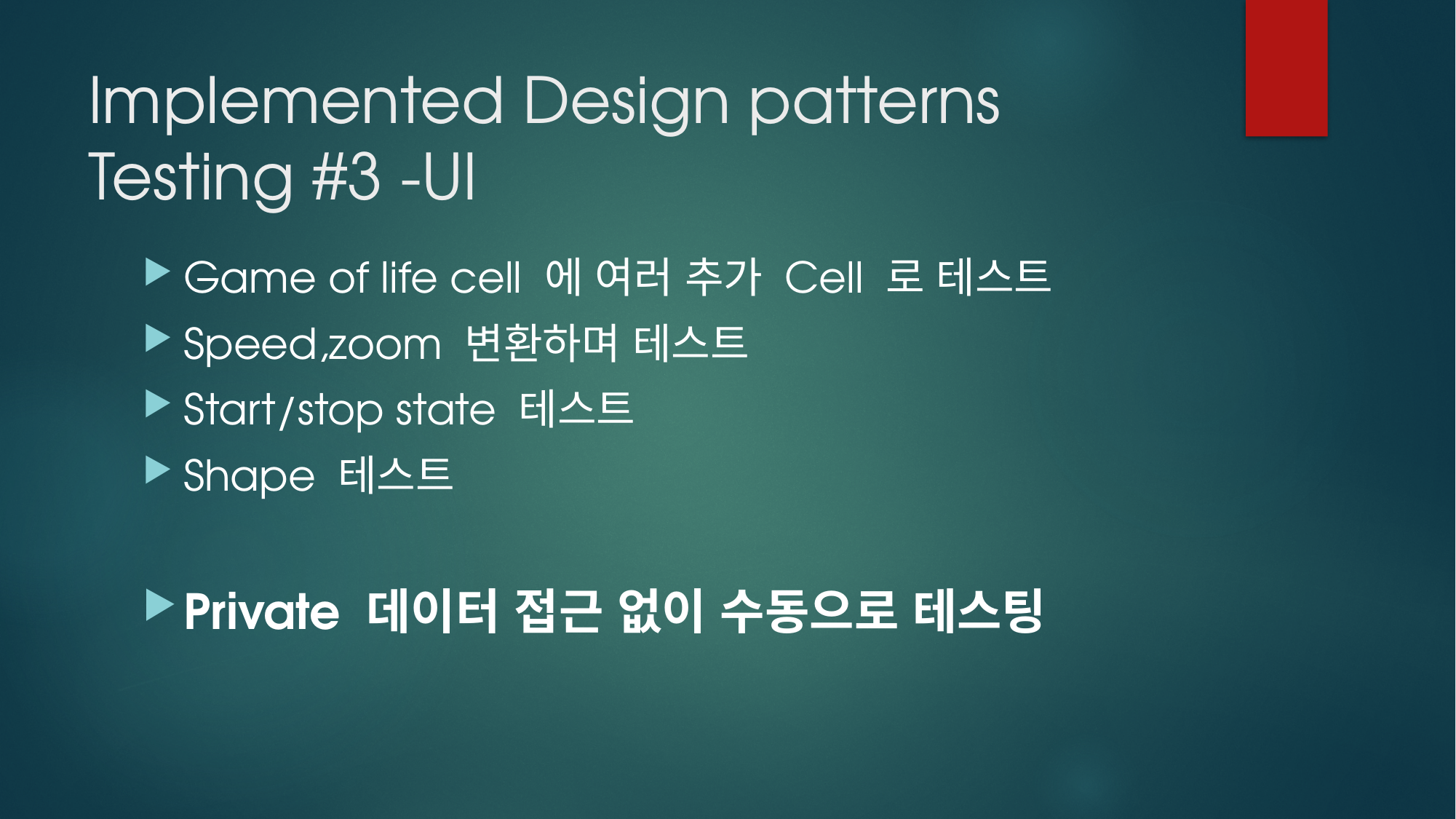

# Implemented Design patterns Testing #3 -UI
Game of life cell 에 여러 추가 Cell 로 테스트
Speed,zoom 변환하며 테스트
Start/stop state 테스트
Shape 테스트

Private 데이터 접근 없이 수동으로 테스팅